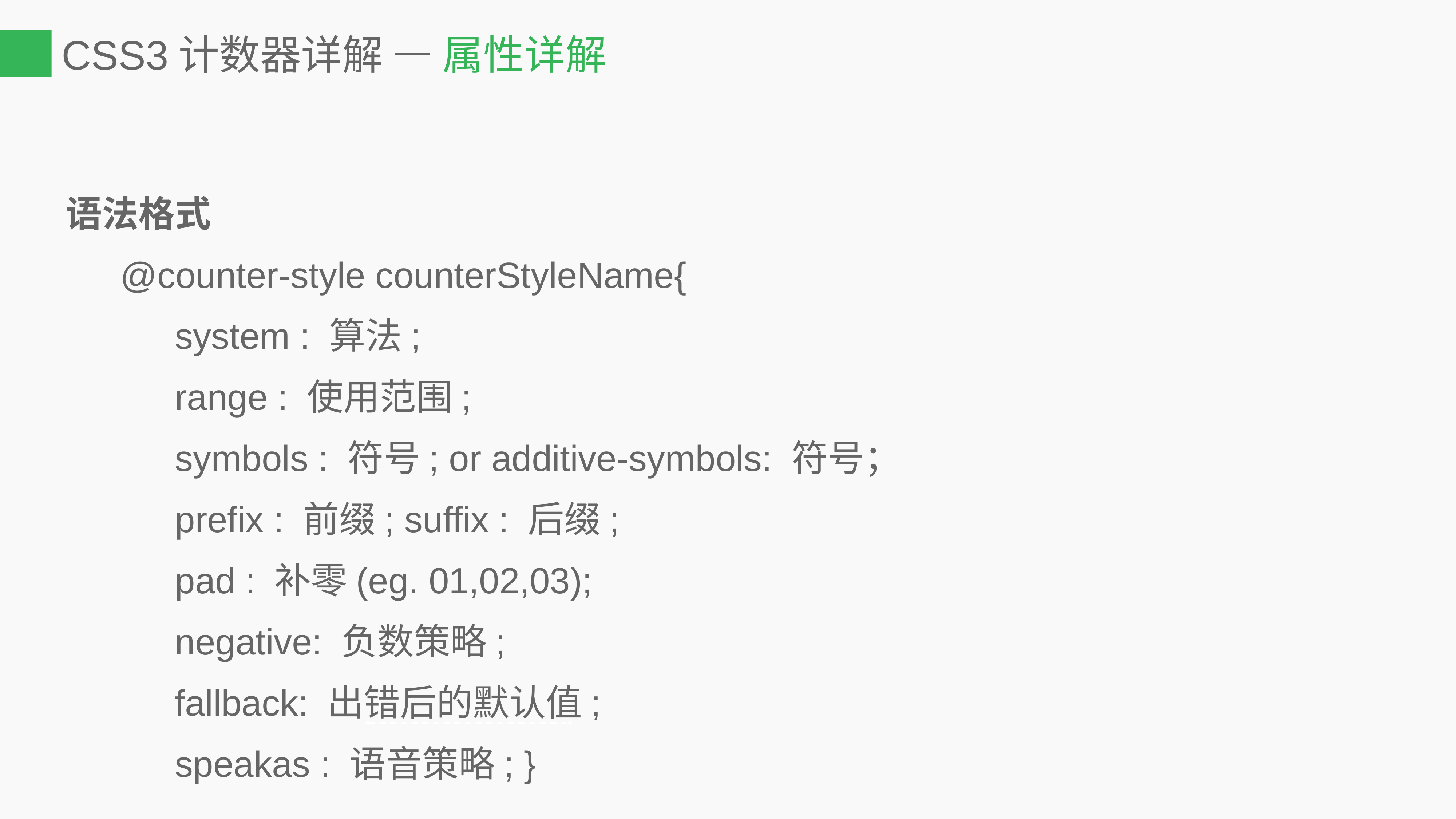

# CSS3计数器详解 — 属性详解
语法格式
	@counter-style counterStyleName{
		system : 算法;
		range : 使用范围;
		symbols : 符号; or additive-symbols: 符号；
		prefix : 前缀; suffix : 后缀;
		pad : 补零(eg. 01,02,03);
		negative: 负数策略;
		fallback: 出错后的默认值;
		speakas : 语音策略; }